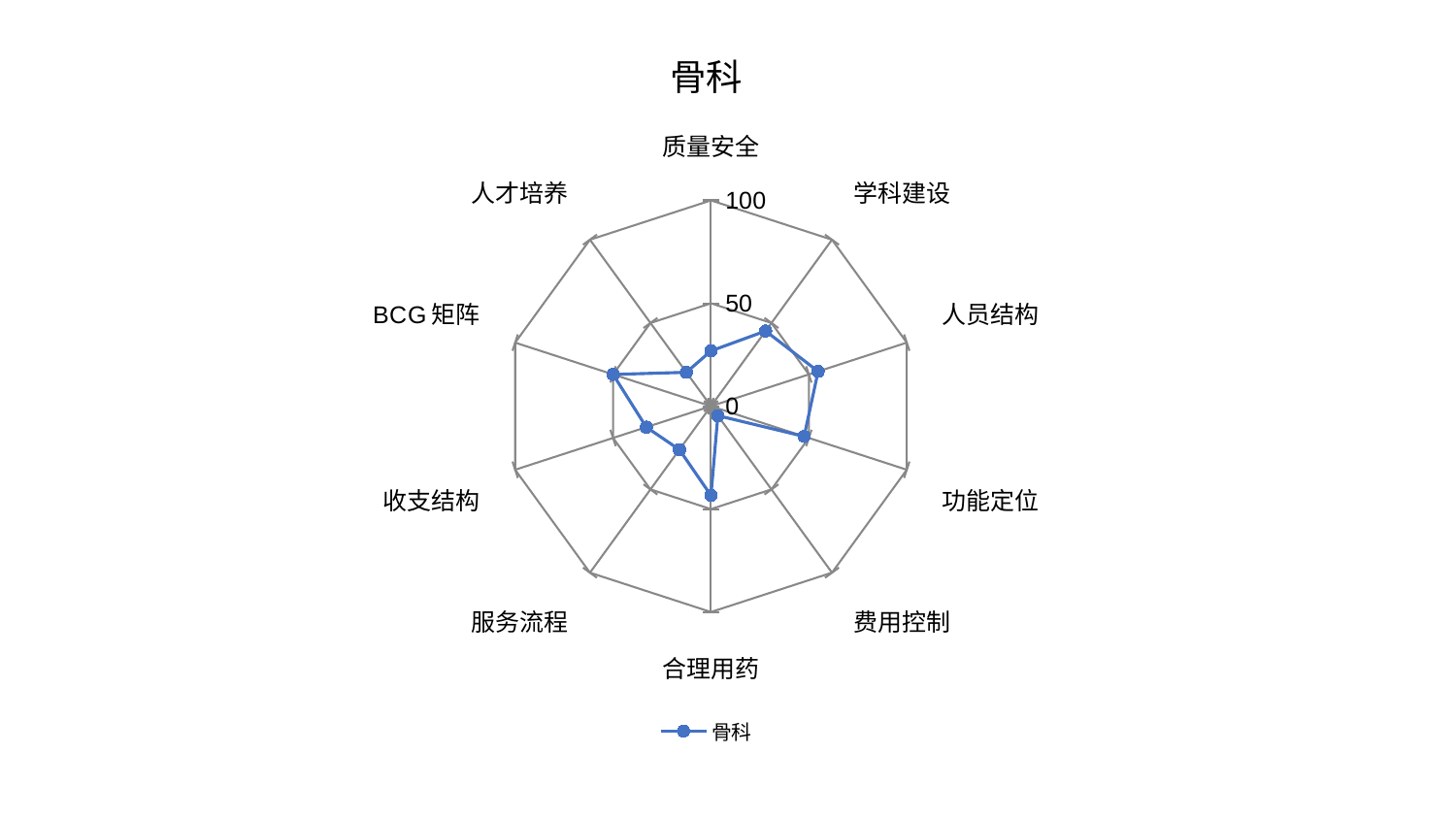

### Chart: 骨科

| Category | 骨科 |
|---|---|
| 质量安全 | 26.845404356322465 |
| 学科建设 | 45.16083232572132 |
| 人员结构 | 54.71615164850729 |
| 功能定位 | 47.57886713294236 |
| 费用控制 | 5.689385468112363 |
| 合理用药 | 43.39786111864949 |
| 服务流程 | 26.114119831274646 |
| 收支结构 | 33.03456585724126 |
| BCG矩阵 | 50.00042626874621 |
| 人才培养 | 20.357844318748864 |
152